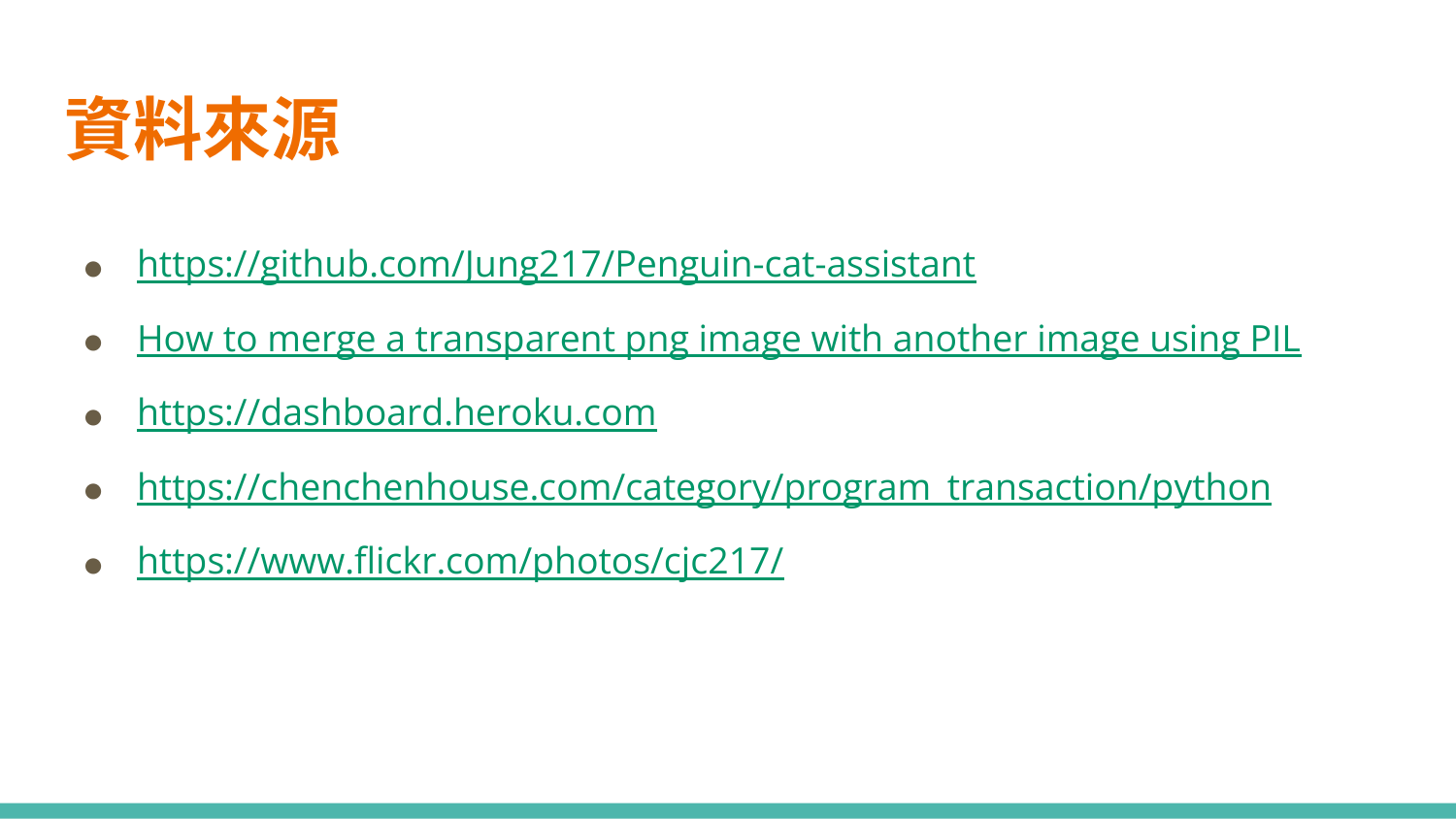

# 資料來源
https://github.com/Jung217/Penguin-cat-assistant
How to merge a transparent png image with another image using PIL
https://dashboard.heroku.com
https://chenchenhouse.com/category/program_transaction/python
https://www.flickr.com/photos/cjc217/